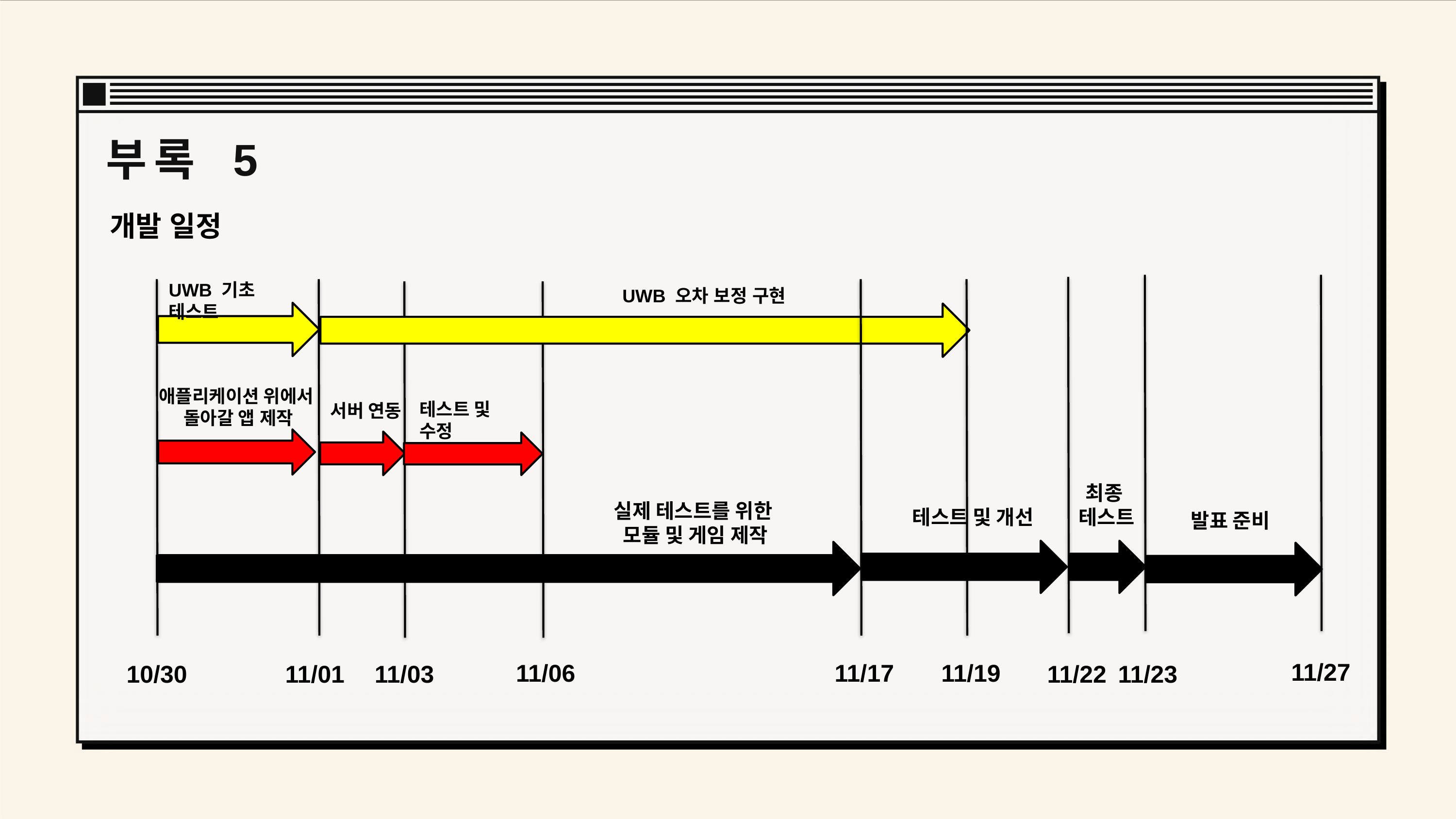

# 부록 5
개발 일정
UWB 기초 테스트
UWB 오차 보정 구현

애플리케이션 위에서
돌아갈 앱 제작
테스트 및 수정
서버 연동

최종
테스트
실제 테스트를 위한
모듈 및 게임 제작
테스트 및 개선
발표 준비

11/27
11/06
11/17
11/19
10/30
11/01
11/23
11/03
11/22